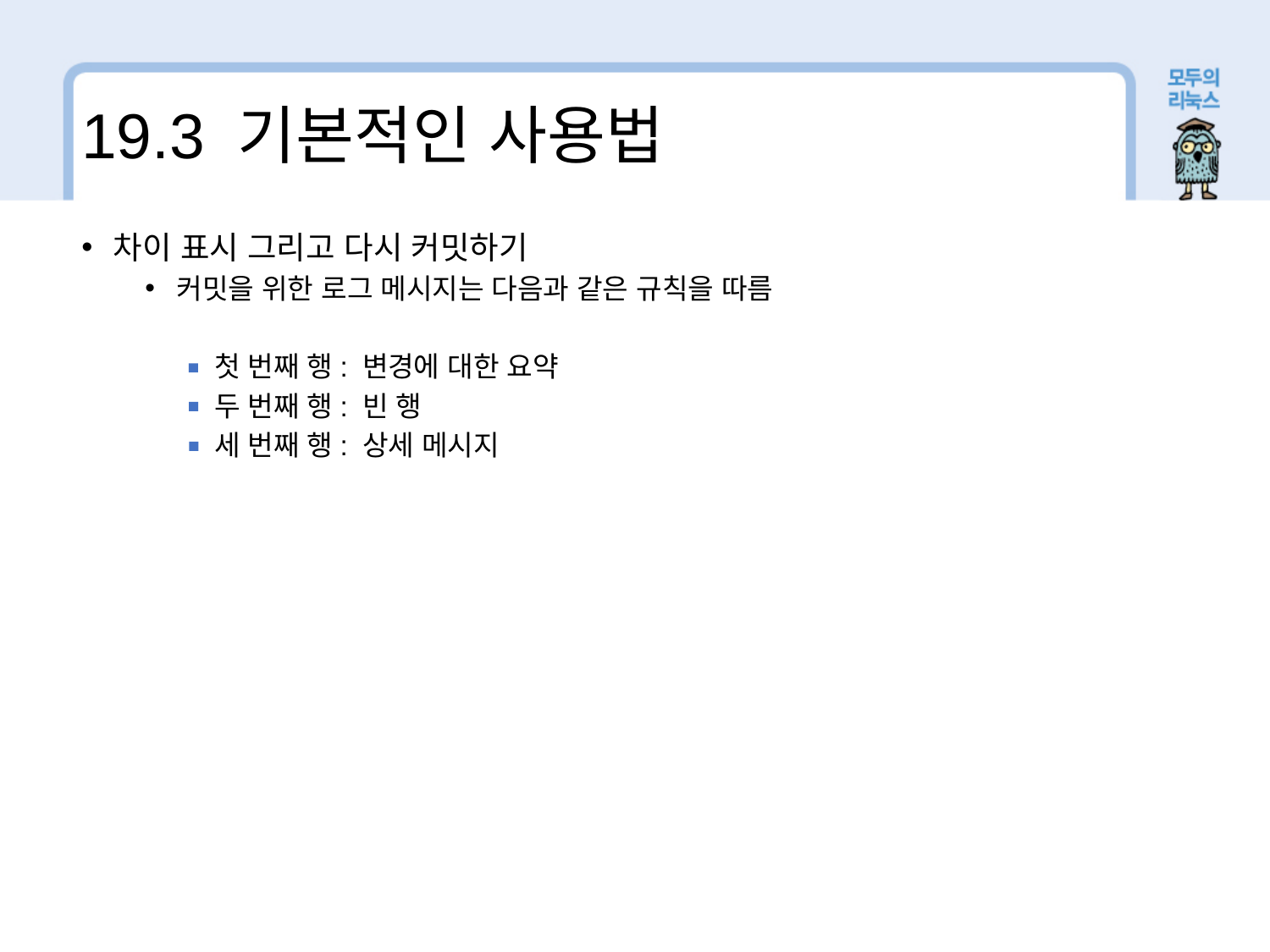

19.3 기본적인 사용법
차이 표시 그리고 다시 커밋하기
커밋을 위한 로그 메시지는 다음과 같은 규칙을 따름

        첫 번째 행: 변경에 대한 요약
        두 번째 행: 빈 행
        세 번째 행: 상세 메시지